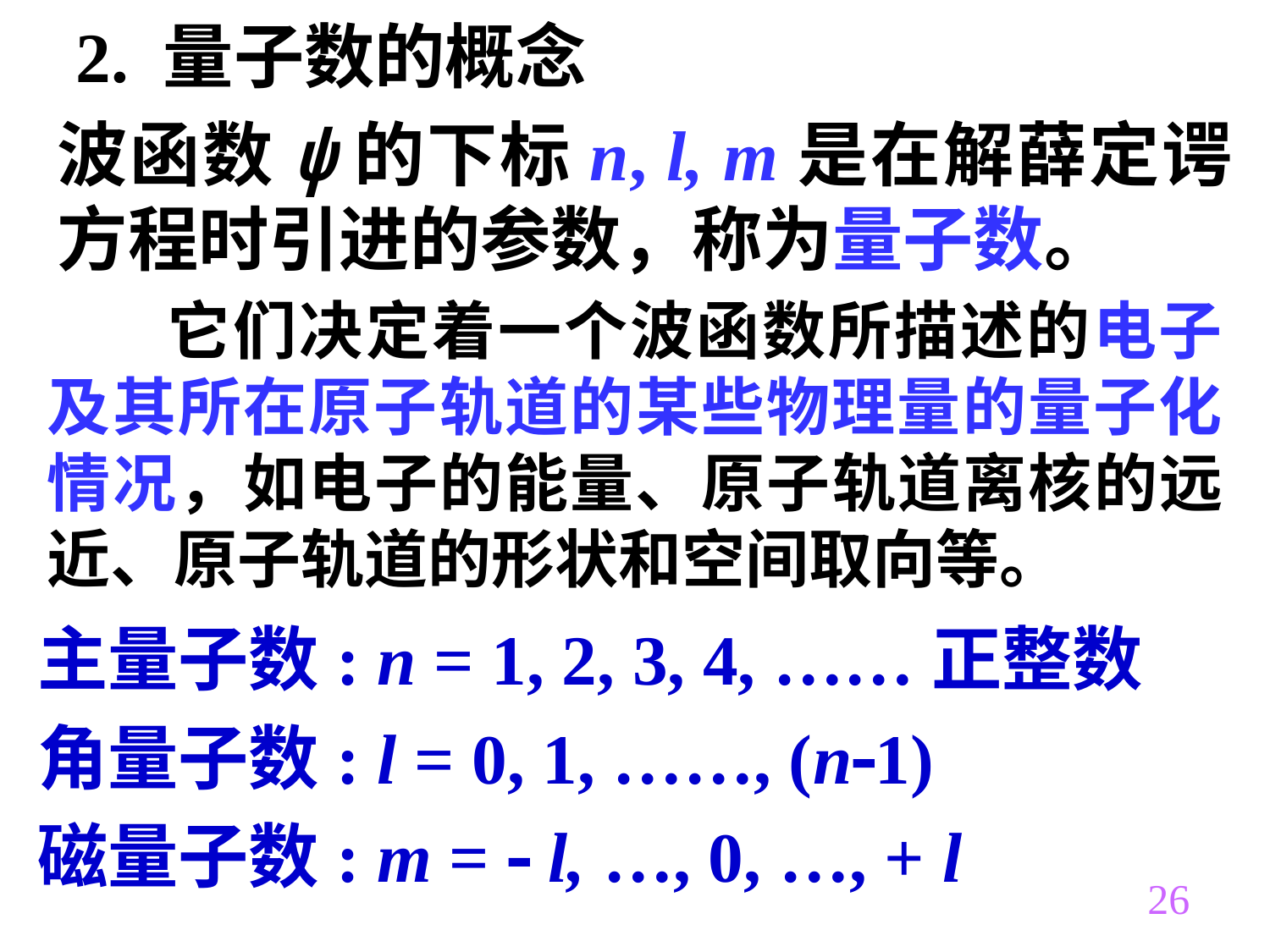

2. 量子数的概念
波函数ψ的下标n, l, m是在解薛定谔方程时引进的参数，称为量子数。
      它们决定着一个波函数所描述的电子及其所在原子轨道的某些物理量的量子化情况，如电子的能量、原子轨道离核的远近、原子轨道的形状和空间取向等。
主量子数: n = 1, 2, 3, 4, ……正整数
角量子数: l = 0, 1, ……, (n−1)
磁量子数: m = − l, …, 0, …, + l